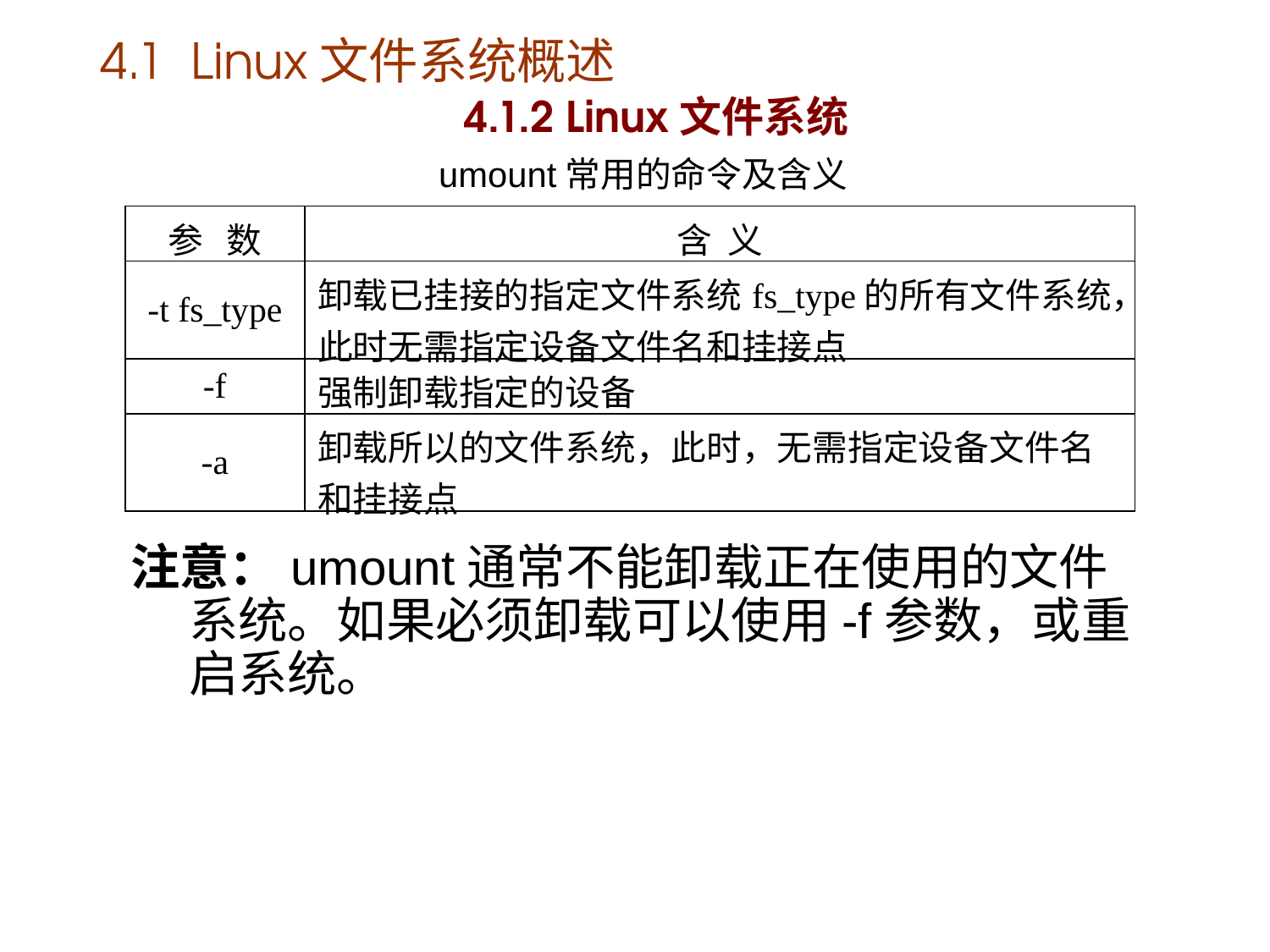

# 4.1  Linux文件系统概述 4.1.2 Linux文件系统
umount常用的命令及含义
| 参 数 | 含 义 |
| --- | --- |
| -t fs\_type | 卸载已挂接的指定文件系统fs\_type的所有文件系统，此时无需指定设备文件名和挂接点 |
| -f | 强制卸载指定的设备 |
| -a | 卸载所以的文件系统，此时，无需指定设备文件名和挂接点 |
注意：umount通常不能卸载正在使用的文件系统。如果必须卸载可以使用-f参数，或重启系统。